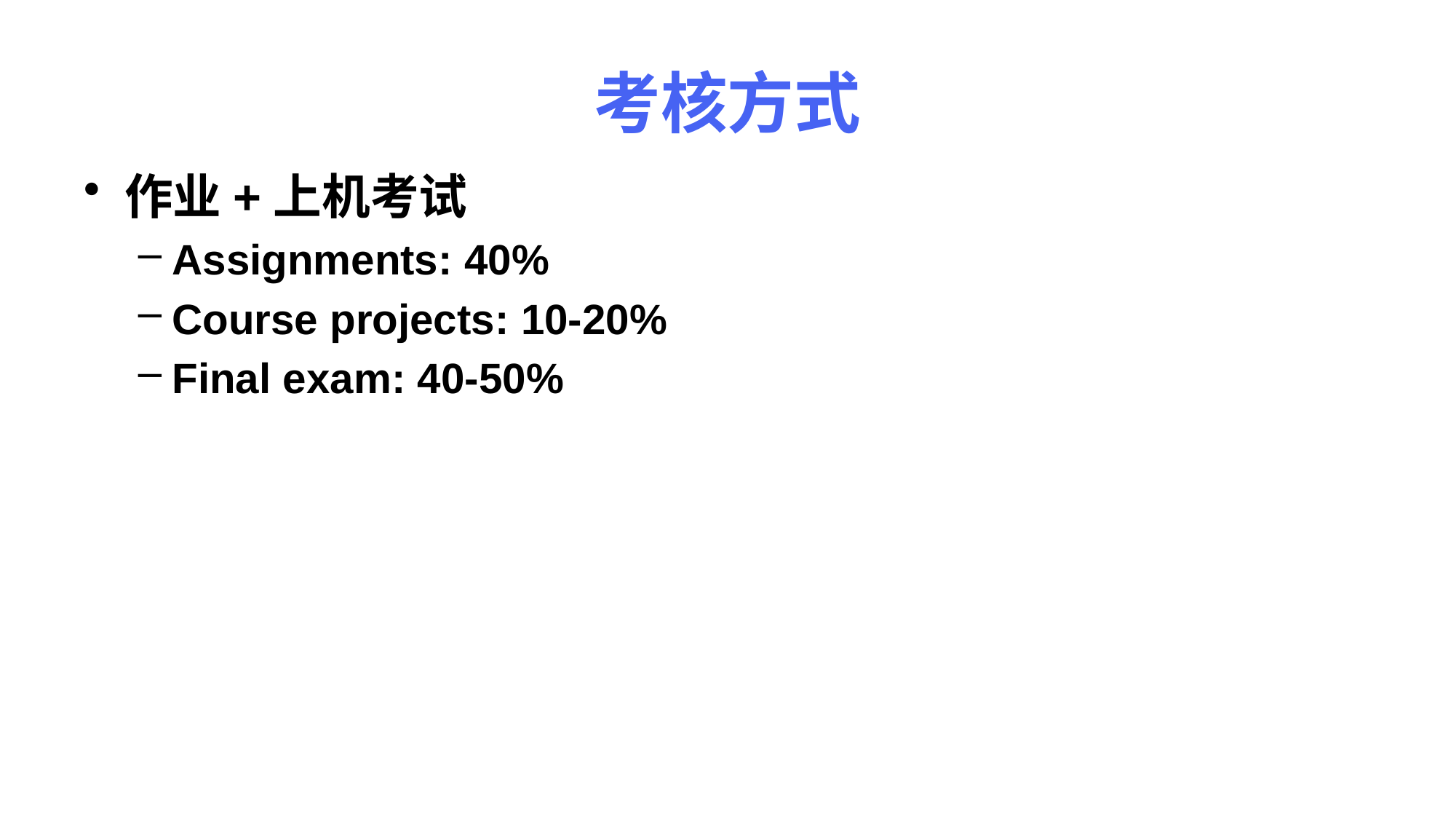

# 考核方式
作业+上机考试
Assignments: 40%
Course projects: 10-20%
Final exam: 40-50%